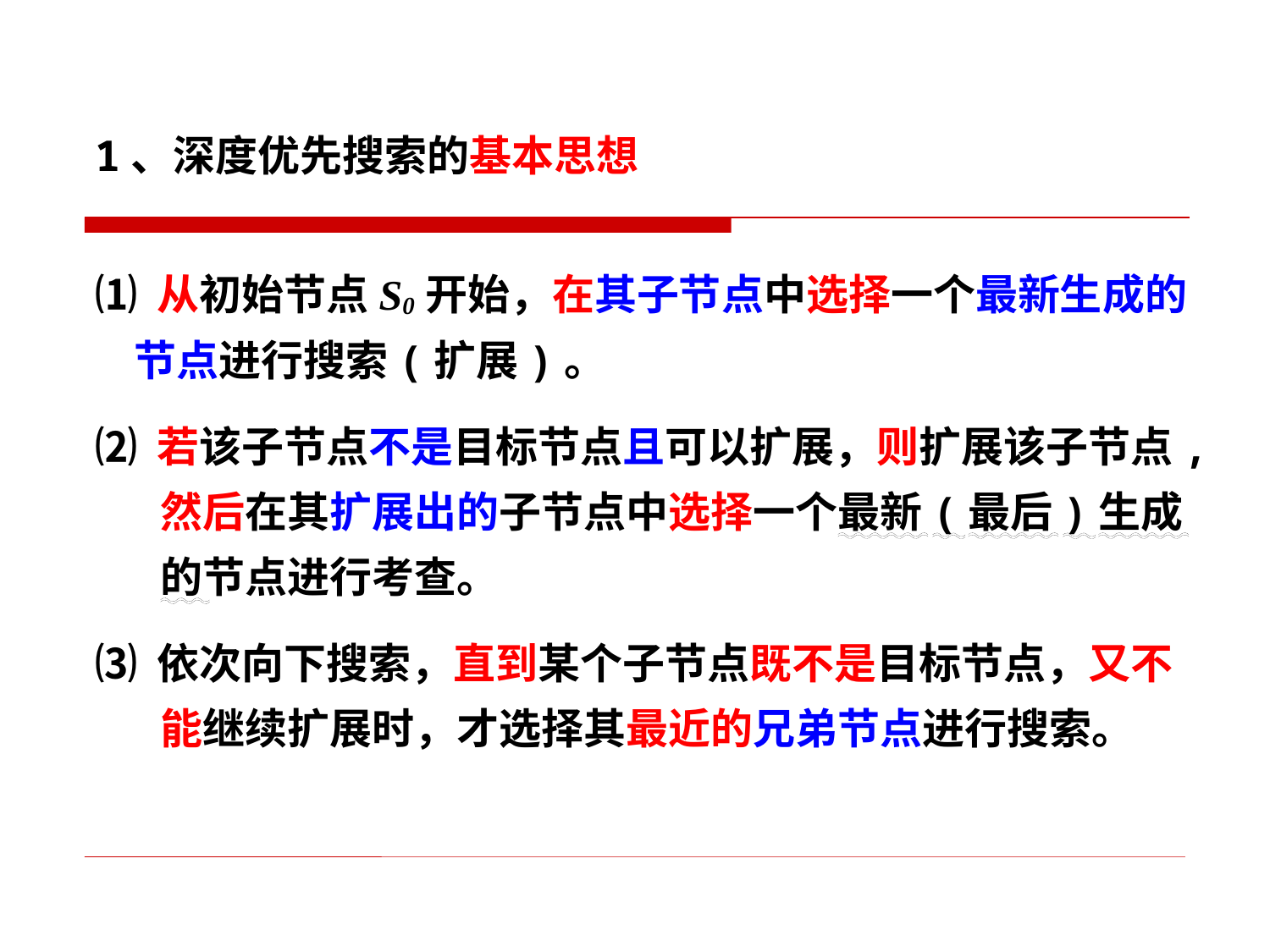

1、深度优先搜索的基本思想
⑴ 从初始节点S0开始，在其子节点中选择一个最新生成的
   节点进行搜索(扩展)。
⑵ 若该子节点不是目标节点且可以扩展，则扩展该子节点,然后在其扩展出的子节点中选择一个最新(最后)生成的节点进行考查。
⑶ 依次向下搜索，直到某个子节点既不是目标节点，又不能继续扩展时，才选择其最近的兄弟节点进行搜索。